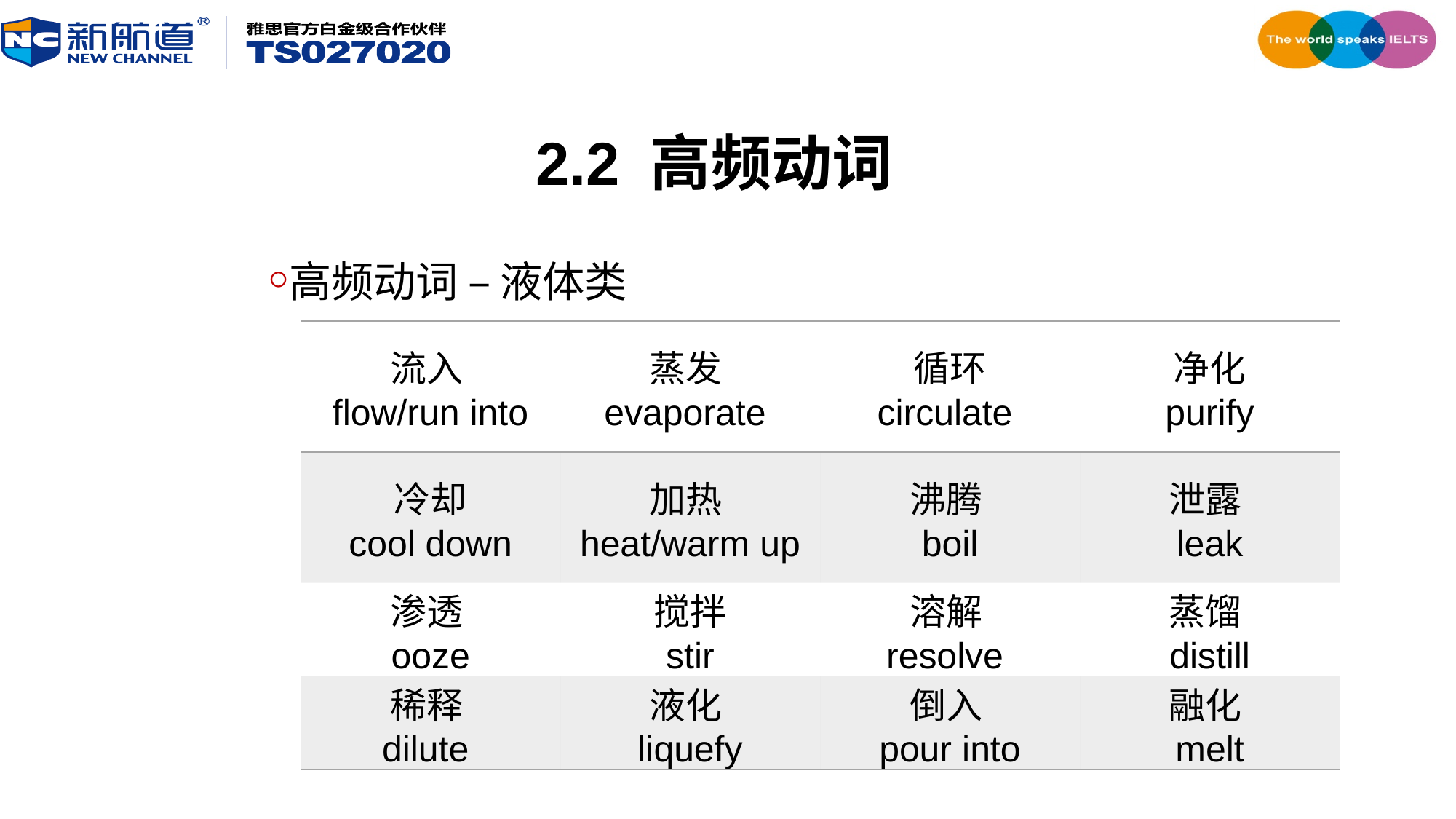

2.2 高频动词
高频动词 – 液体类
| 流入 flow/run into | 蒸发 evaporate | 循环 circulate | 净化 purify |
| --- | --- | --- | --- |
| 冷却 cool down | 加热 heat/warm up | 沸腾 boil | 泄露 leak |
| 渗透 ooze | 搅拌 stir | 溶解 resolve | 蒸馏 distill |
| 稀释 dilute | 液化 liquefy | 倒入 pour into | 融化 melt |